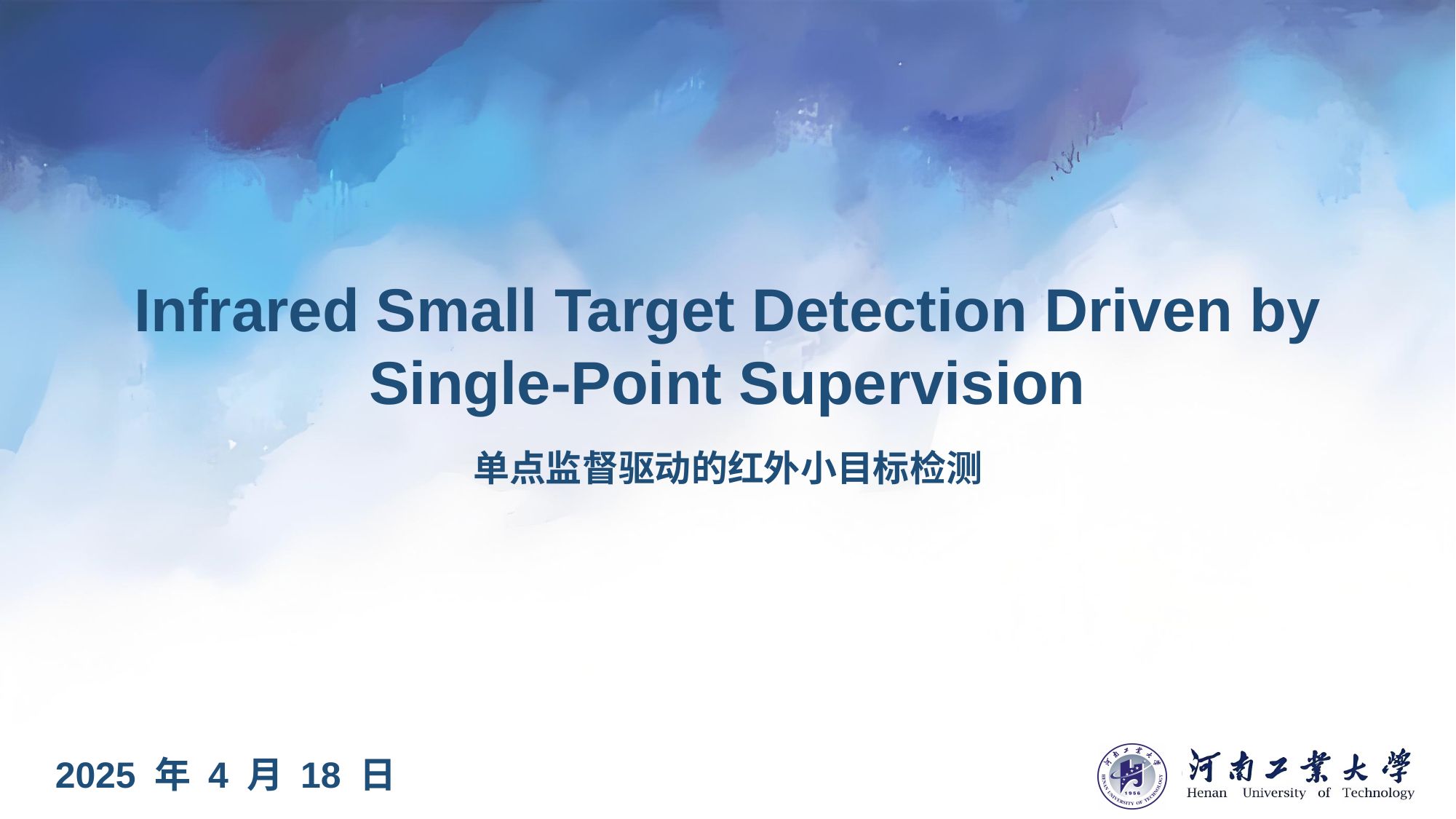

# Infrared Small Target Detection Driven by Single-Point Supervision
单点监督驱动的红外小目标检测
 2025 年 4 月 18 日